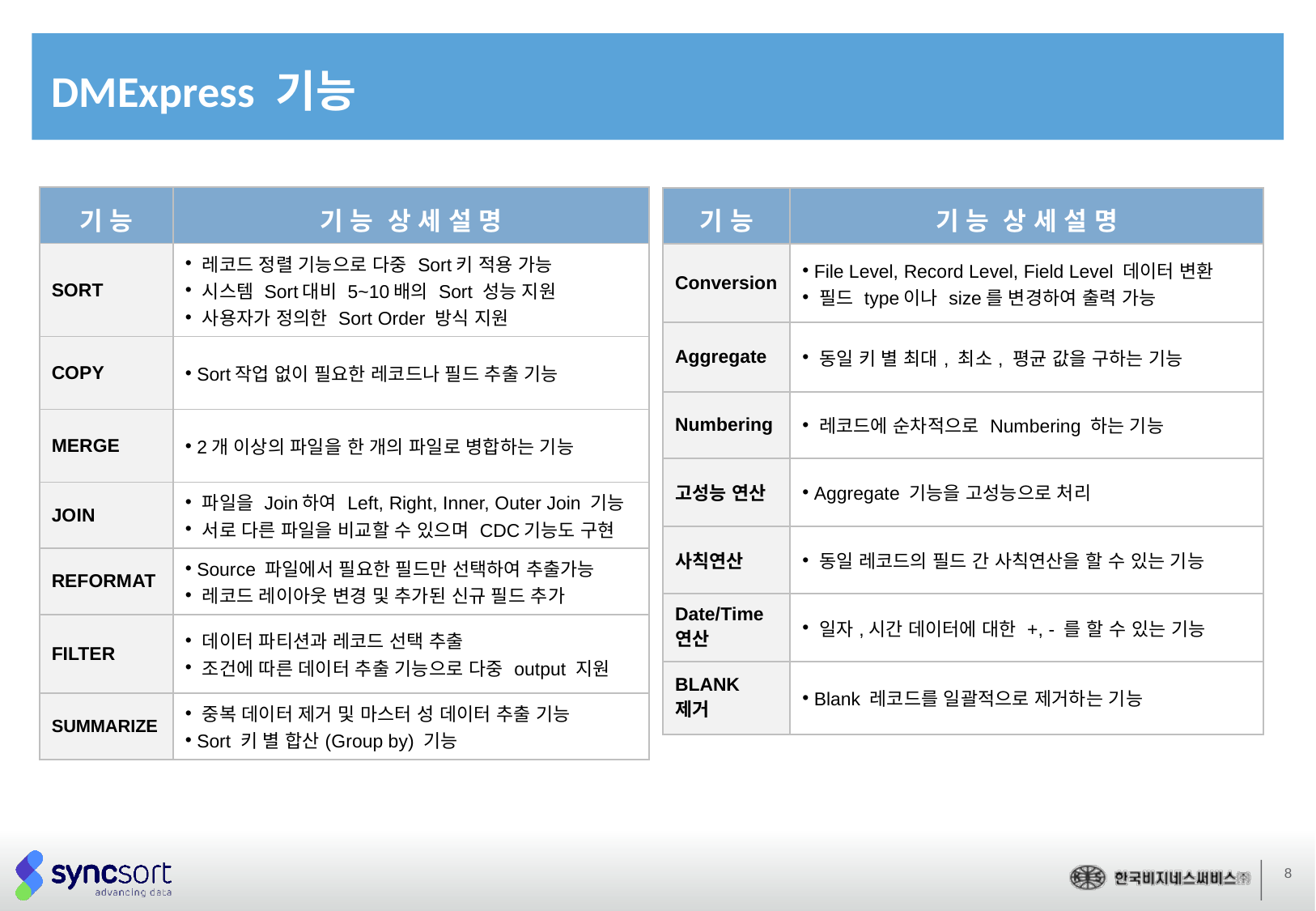

# DMExpress 기능
| 기 능 | 기 능 상 세 설 명 |
| --- | --- |
| SORT | 레코드 정렬 기능으로 다중 Sort키 적용 가능 시스템 Sort대비 5~10배의 Sort 성능 지원 사용자가 정의한 Sort Order 방식 지원 |
| COPY | Sort작업 없이 필요한 레코드나 필드 추출 기능 |
| MERGE | 2개 이상의 파일을 한 개의 파일로 병합하는 기능 |
| JOIN | 파일을 Join하여 Left, Right, Inner, Outer Join 기능 서로 다른 파일을 비교할 수 있으며 CDC기능도 구현 |
| REFORMAT | Source 파일에서 필요한 필드만 선택하여 추출가능 레코드 레이아웃 변경 및 추가된 신규 필드 추가 |
| FILTER | 데이터 파티션과 레코드 선택 추출 조건에 따른 데이터 추출 기능으로 다중 output 지원 |
| SUMMARIZE | 중복 데이터 제거 및 마스터 성 데이터 추출 기능 Sort 키 별 합산(Group by) 기능 |
| 기 능 | 기 능 상 세 설 명 |
| --- | --- |
| Conversion | File Level, Record Level, Field Level 데이터 변환 필드 type이나 size를 변경하여 출력 가능 |
| Aggregate | 동일 키 별 최대, 최소, 평균 값을 구하는 기능 |
| Numbering | 레코드에 순차적으로 Numbering 하는 기능 |
| 고성능 연산 | Aggregate 기능을 고성능으로 처리 |
| 사칙연산 | 동일 레코드의 필드 간 사칙연산을 할 수 있는 기능 |
| Date/Time 연산 | 일자,시간 데이터에 대한 +, - 를 할 수 있는 기능 |
| BLANK 제거 | Blank 레코드를 일괄적으로 제거하는 기능 |